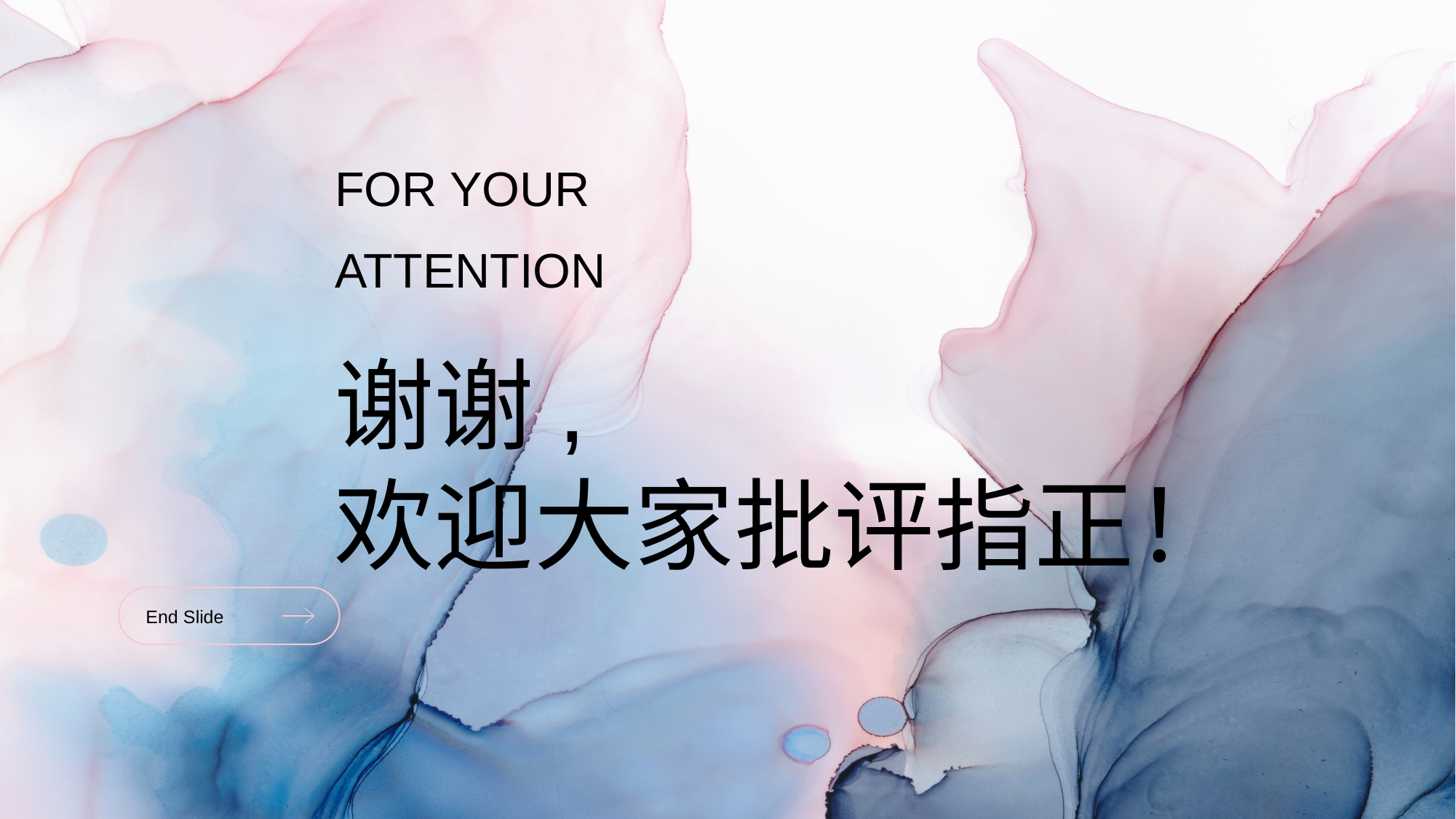

FOR YOUR
ATTENTION
谢谢,
欢迎大家批评指正！

End Slide